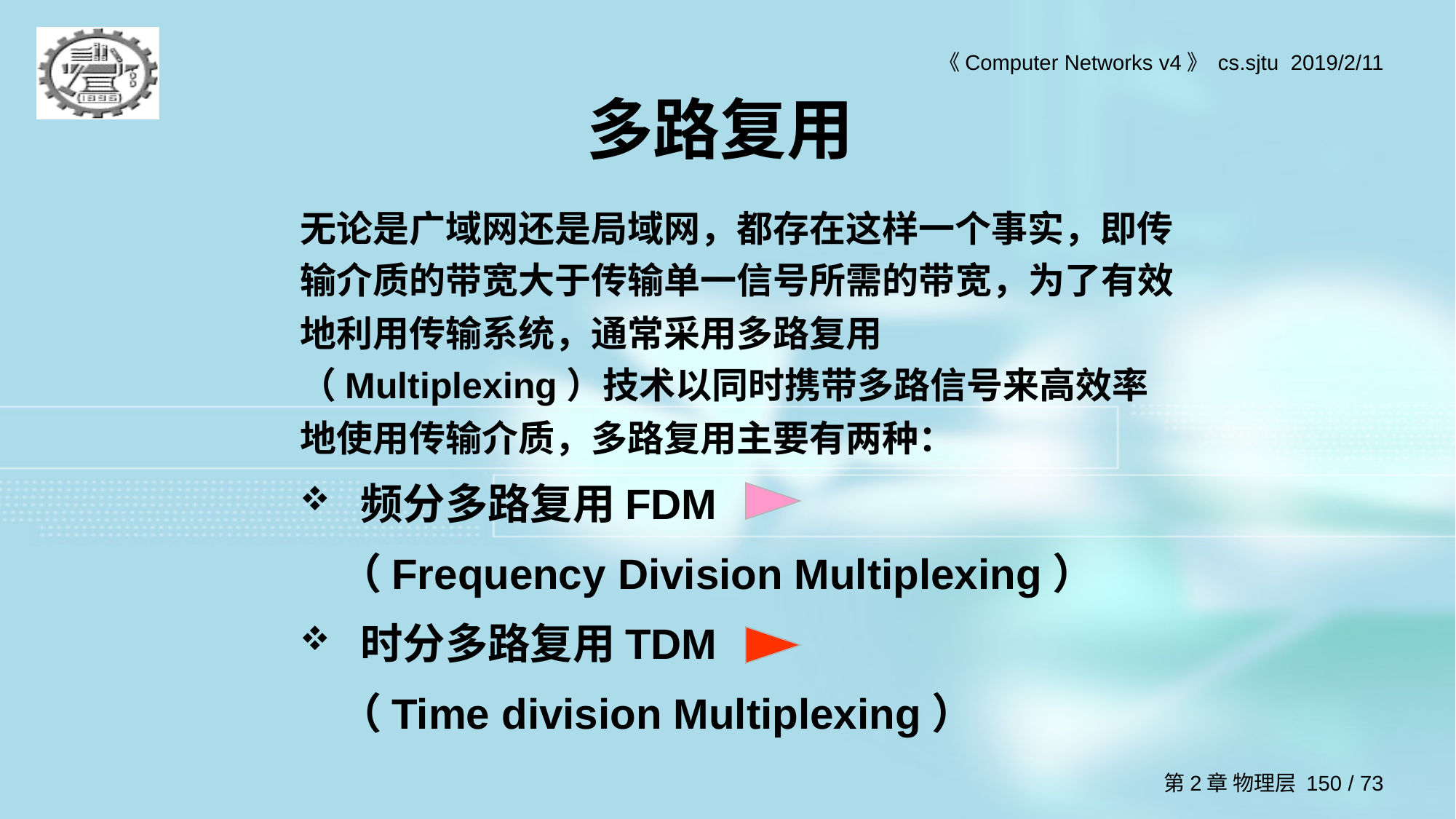

# 多路复用
无论是广域网还是局域网，都存在这样一个事实，即传输介质的带宽大于传输单一信号所需的带宽，为了有效地利用传输系统，通常采用多路复用（Multiplexing）技术以同时携带多路信号来高效率地使用传输介质，多路复用主要有两种：
  频分多路复用FDM
   （Frequency Division Multiplexing）
  时分多路复用TDM
   （Time division Multiplexing）